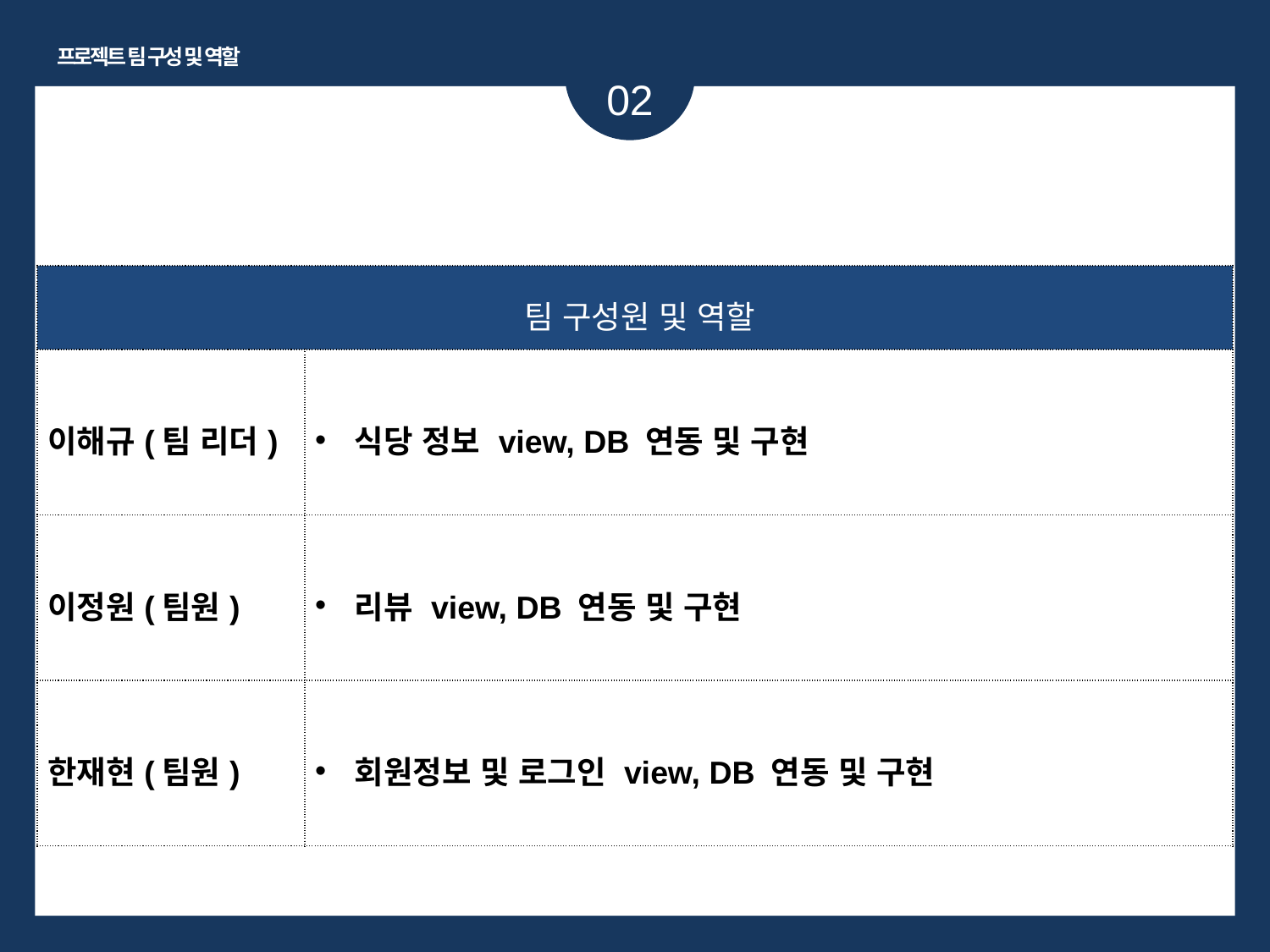

프로젝트 팀 구성 및 역할
02

| 팀 구성원 및 역할 |  |
| --- | --- |
| 이해규(팀 리더) | 식당 정보 view, DB 연동 및 구현 |
| 이정원(팀원) | 리뷰 view, DB 연동 및 구현 |
| 한재현(팀원) | 회원정보 및 로그인 view, DB 연동 및 구현 |